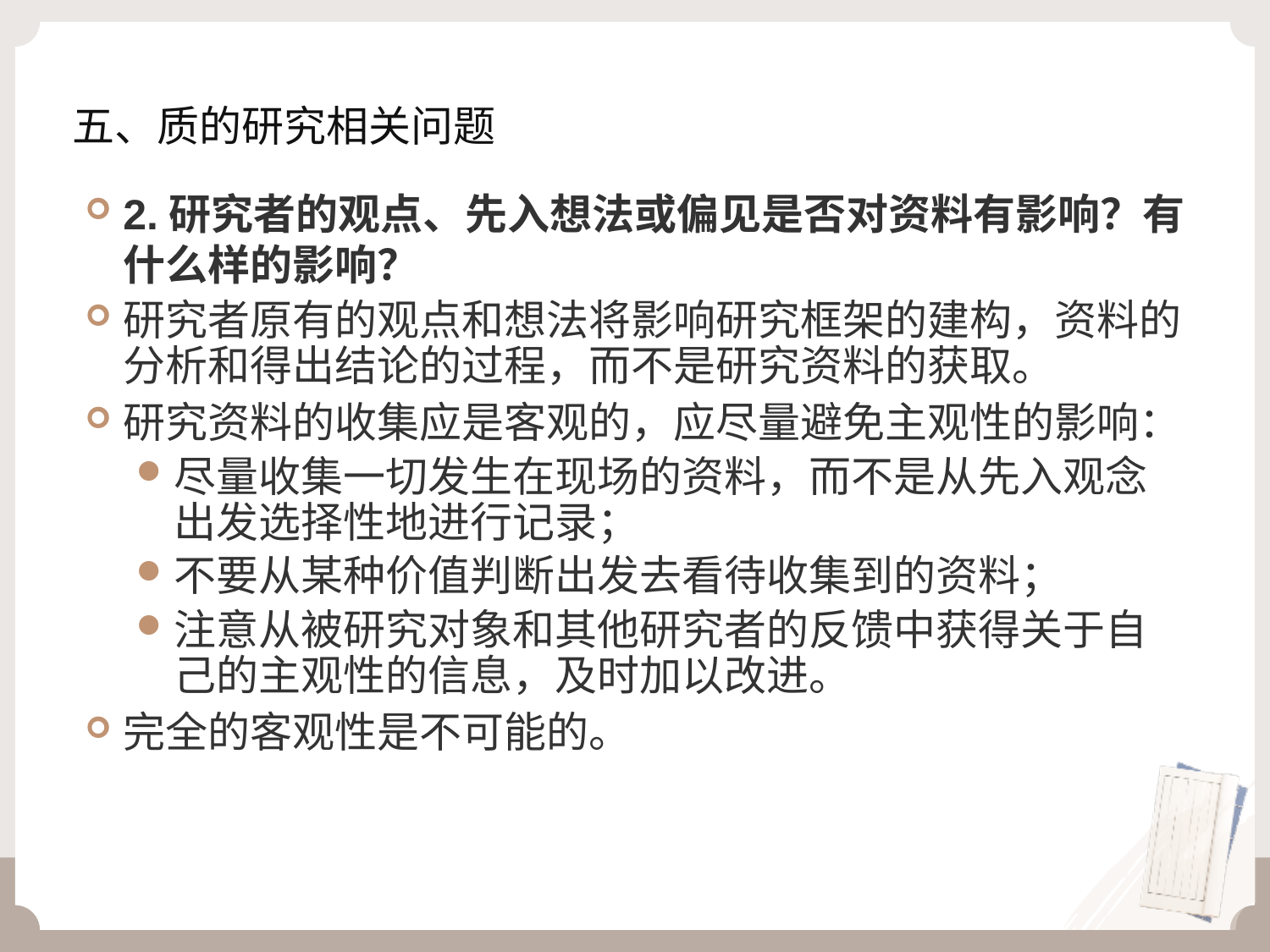

# 五、质的研究相关问题
2.研究者的观点、先入想法或偏见是否对资料有影响？有什么样的影响？
研究者原有的观点和想法将影响研究框架的建构，资料的分析和得出结论的过程，而不是研究资料的获取。
研究资料的收集应是客观的，应尽量避免主观性的影响：
尽量收集一切发生在现场的资料，而不是从先入观念出发选择性地进行记录；
不要从某种价值判断出发去看待收集到的资料；
注意从被研究对象和其他研究者的反馈中获得关于自己的主观性的信息，及时加以改进。
完全的客观性是不可能的。